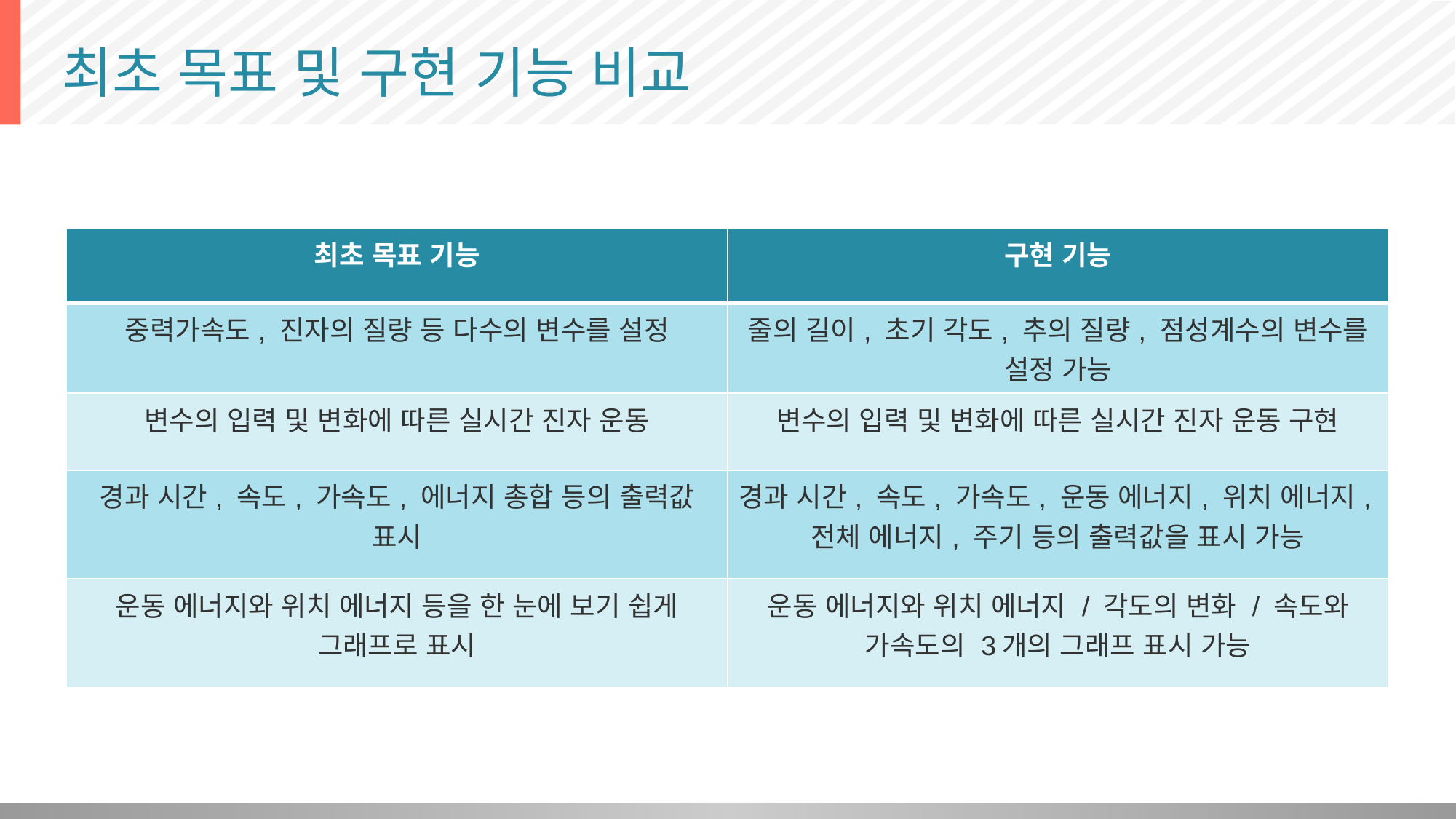

# 최초 목표 및 구현 기능 비교
| 최초 목표 기능 | 구현 기능 |
| --- | --- |
| 중력가속도, 진자의 질량 등 다수의 변수를 설정 | 줄의 길이, 초기 각도, 추의 질량, 점성계수의 변수를 설정 가능 |
| 변수의 입력 및 변화에 따른 실시간 진자 운동 | 변수의 입력 및 변화에 따른 실시간 진자 운동 구현 |
| 경과 시간, 속도, 가속도, 에너지 총합 등의 출력값 표시 | 경과 시간, 속도, 가속도, 운동 에너지, 위치 에너지,전체 에너지, 주기 등의 출력값을 표시 가능 |
| 운동 에너지와 위치 에너지 등을 한 눈에 보기 쉽게 그래프로 표시 | 운동 에너지와 위치 에너지 / 각도의 변화 / 속도와 가속도의 3개의 그래프 표시 가능 |